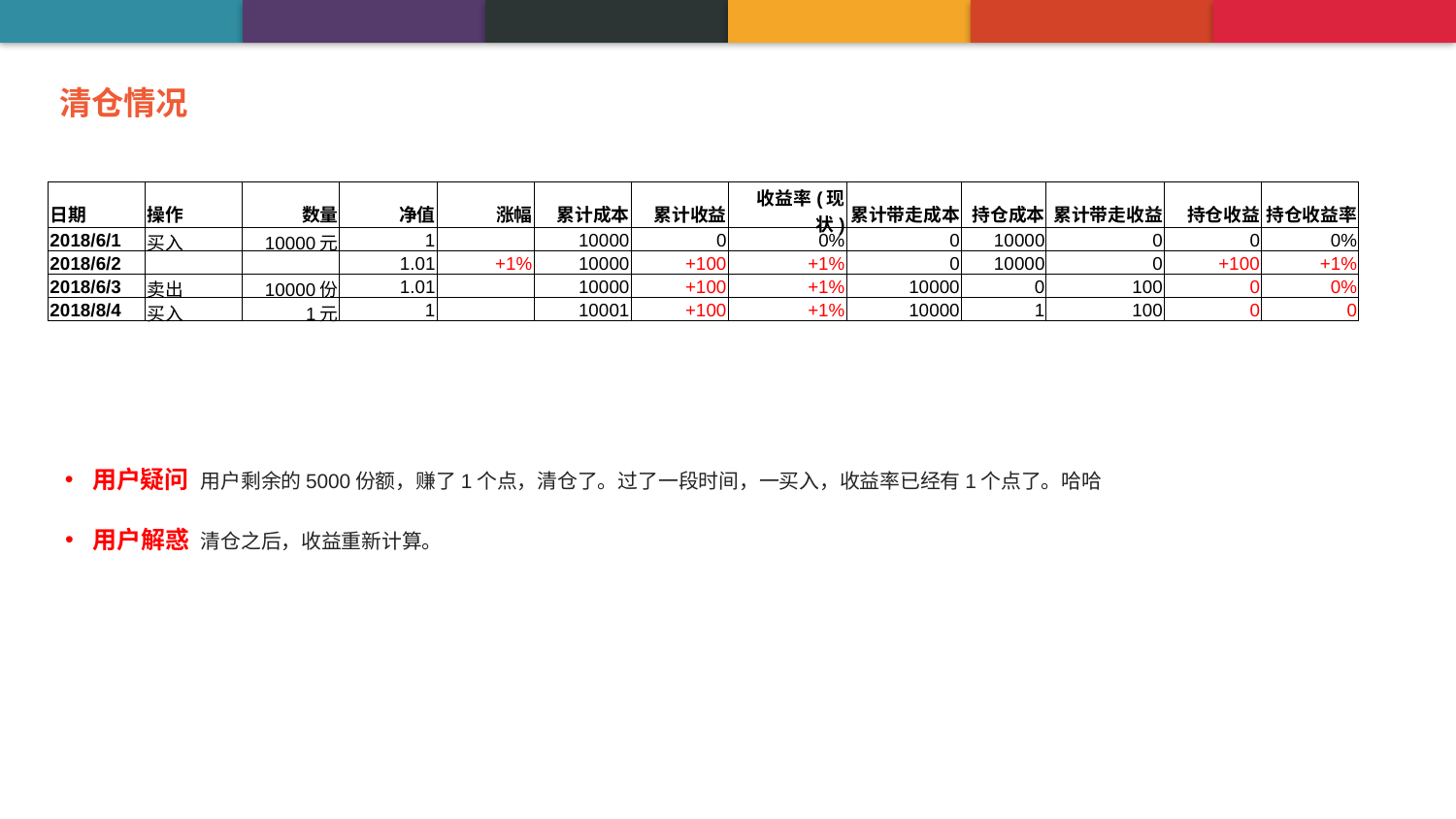

清仓情况
| 日期 | 操作 | 数量 | 净值 | 涨幅 | 累计成本 | 累计收益 | 收益率(现状) | 累计带走成本 | 持仓成本 | 累计带走收益 | 持仓收益 | 持仓收益率 |
| --- | --- | --- | --- | --- | --- | --- | --- | --- | --- | --- | --- | --- |
| 2018/6/1 | 买入 | 10000元 | 1 |  | 10000 | 0 | 0% | 0 | 10000 | 0 | 0 | 0% |
| 2018/6/2 |  |  | 1.01 | +1% | 10000 | +100 | +1% | 0 | 10000 | 0 | +100 | +1% |
| 2018/6/3 | 卖出 | 10000份 | 1.01 |  | 10000 | +100 | +1% | 10000 | 0 | 100 | 0 | 0% |
| 2018/8/4 | 买入 | 1元 | 1 |  | 10001 | +100 | +1% | 10000 | 1 | 100 | 0 | 0 |
用户疑问  用户剩余的5000份额，赚了1个点，清仓了。过了一段时间，一买入，收益率已经有1个点了。哈哈
用户解惑  清仓之后，收益重新计算。